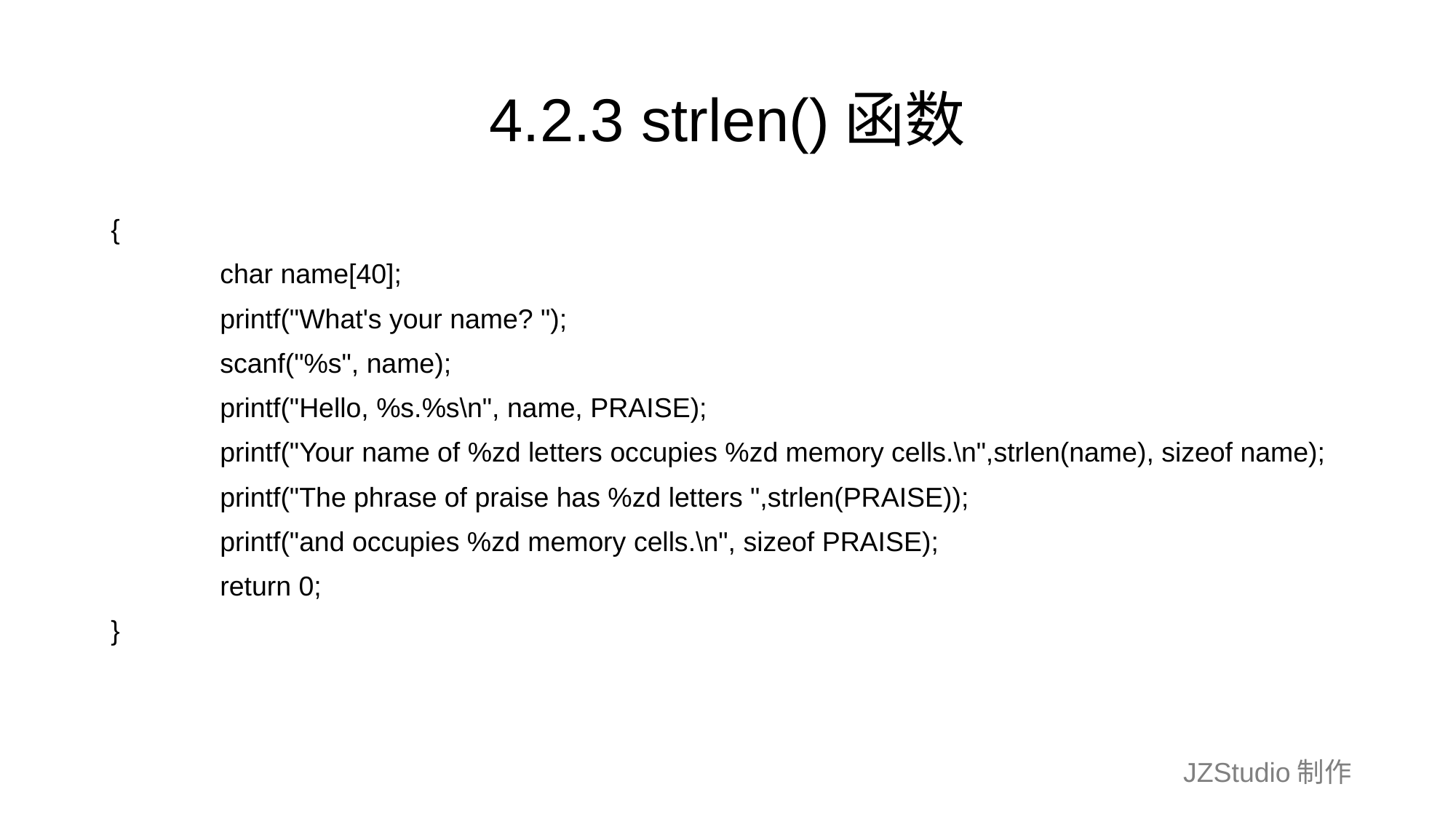

# 4.2.3 strlen()函数
{
	char name[40];
	printf("What's your name? ");
	scanf("%s", name);
	printf("Hello, %s.%s\n", name, PRAISE);
	printf("Your name of %zd letters occupies %zd memory cells.\n",strlen(name), sizeof name);
	printf("The phrase of praise has %zd letters ",strlen(PRAISE));
	printf("and occupies %zd memory cells.\n", sizeof PRAISE);
	return 0;
}